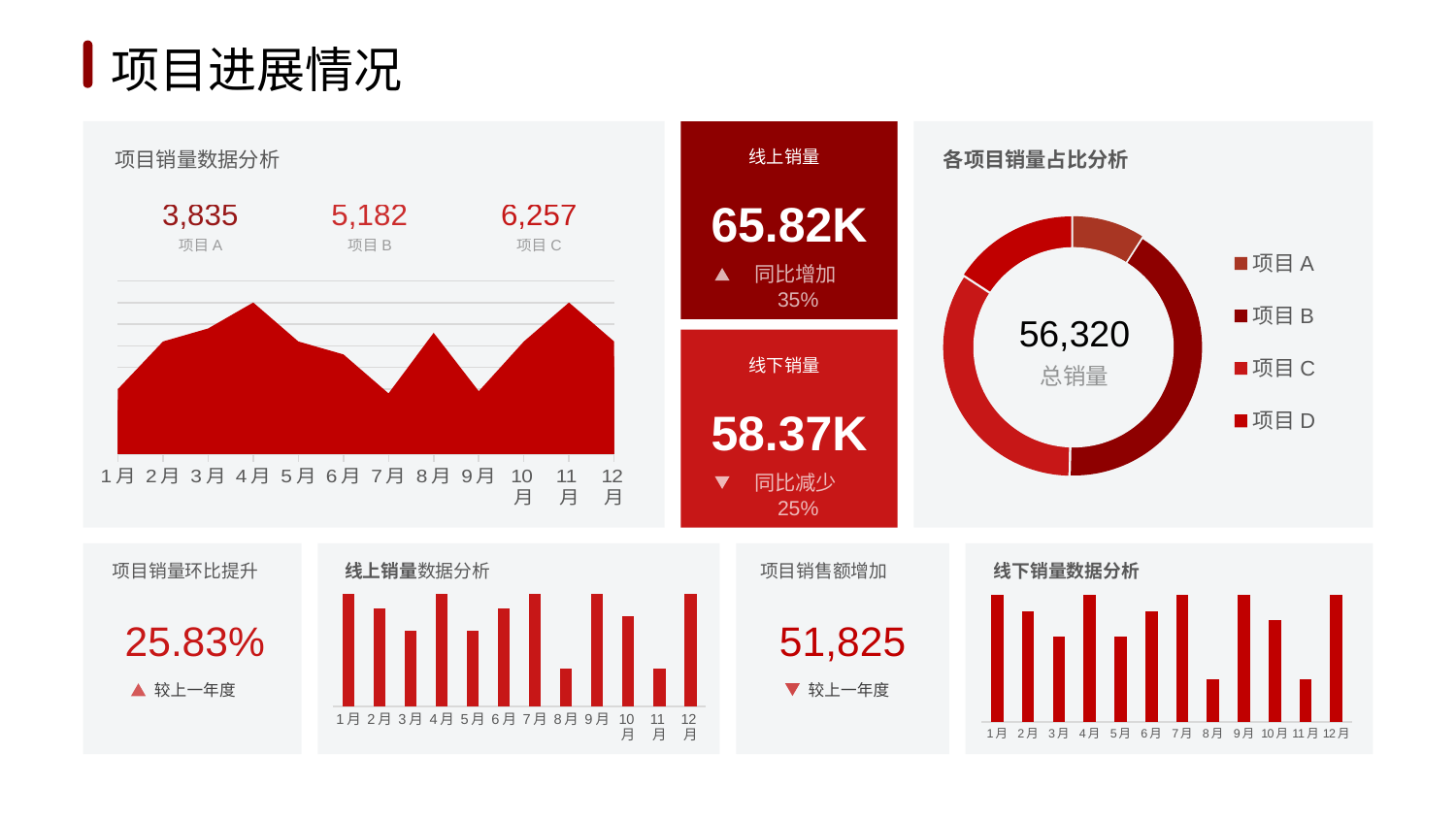

1
2
3
4
5
6
项目进展情况

线上销量
项目销量数据分析
各项目销量占比分析

### Chart

| Category | Sales |
|---|---|
| 项目A | 0.12 |
| 项目B | 0.55 |
| 项目C | 0.45 |
| 项目D | 0.21 |
65.82K
3,835
5,182
6,257
项目A
项目B
项目C

同比增加35%

### Chart

| Category | 列1 | 列3 | 列2 |
|---|---|---|---|
| 1月 | 30.0 | 25.0 | 20.0 |
| 2月 | 52.0 | 50.0 | 40.0 |
| 3月 | 58.0 | 55.0 | 45.0 |
| 4月 | 70.0 | 65.0 | 55.0 |
| 5月 | 52.0 | 45.0 | 35.0 |
| 6月 | 46.0 | 40.0 | 35.0 |
| 7月 | 28.0 | 25.0 | 15.0 |
| 8月 | 56.0 | 50.0 | 40.0 |
| 9月 | 29.0 | 26.0 | 15.0 |
| 10月 | 52.0 | 47.0 | 40.0 |
| 11月 | 70.0 | 65.0 | 55.0 |
| 12月 | 52.0 | 45.0 | 40.0 |
56,320

线下销量
总销量
58.37K
同比减少25%

项目销量环比提升
线上销量数据分析
项目销售额增加
线下销量数据分析

### Chart

| Category | Series 1 |
|---|---|
| 1月 | 30.0 |
| 2月 | 26.0 |
| 3月 | 20.0 |
| 4月 | 30.0 |
| 5月 | 20.0 |
| 6月 | 26.0 |
| 7月 | 30.0 |
| 8月 | 10.0 |
| 9月 | 30.0 |
| 10月 | 24.0 |
| 11月 | 10.0 |
| 12月 | 30.0 |

### Chart

| Category | Series 1 |
|---|---|
| 1月 | 30.0 |
| 2月 | 26.0 |
| 3月 | 20.0 |
| 4月 | 30.0 |
| 5月 | 20.0 |
| 6月 | 26.0 |
| 7月 | 30.0 |
| 8月 | 10.0 |
| 9月 | 30.0 |
| 10月 | 24.0 |
| 11月 | 10.0 |
| 12月 | 30.0 |
25.83%
51,825
较上一年度
较上一年度